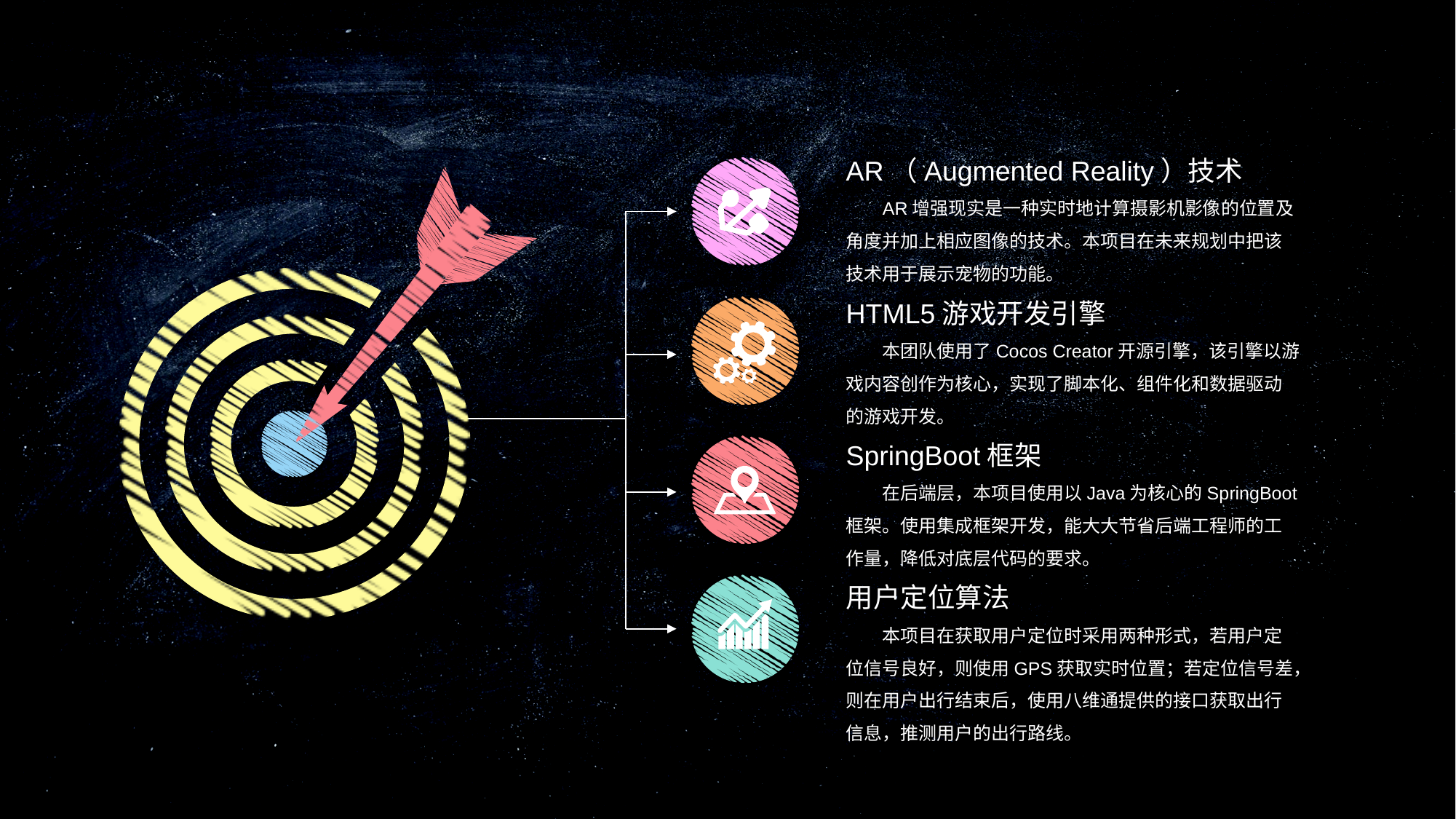

1.2
技术背景
AR（Augmented Reality）技术
AR增强现实是一种实时地计算摄影机影像的位置及角度并加上相应图像的技术。本项目在未来规划中把该技术用于展示宠物的功能。

HTML5游戏开发引擎
本团队使用了Cocos Creator开源引擎，该引擎以游戏内容创作为核心，实现了脚本化、组件化和数据驱动的游戏开发。

SpringBoot框架
在后端层，本项目使用以Java为核心的SpringBoot框架。使用集成框架开发，能大大节省后端工程师的工作量，降低对底层代码的要求。

用户定位算法
本项目在获取用户定位时采用两种形式，若用户定位信号良好，则使用GPS获取实时位置；若定位信号差，则在用户出行结束后，使用八维通提供的接口获取出行信息，推测用户的出行路线。